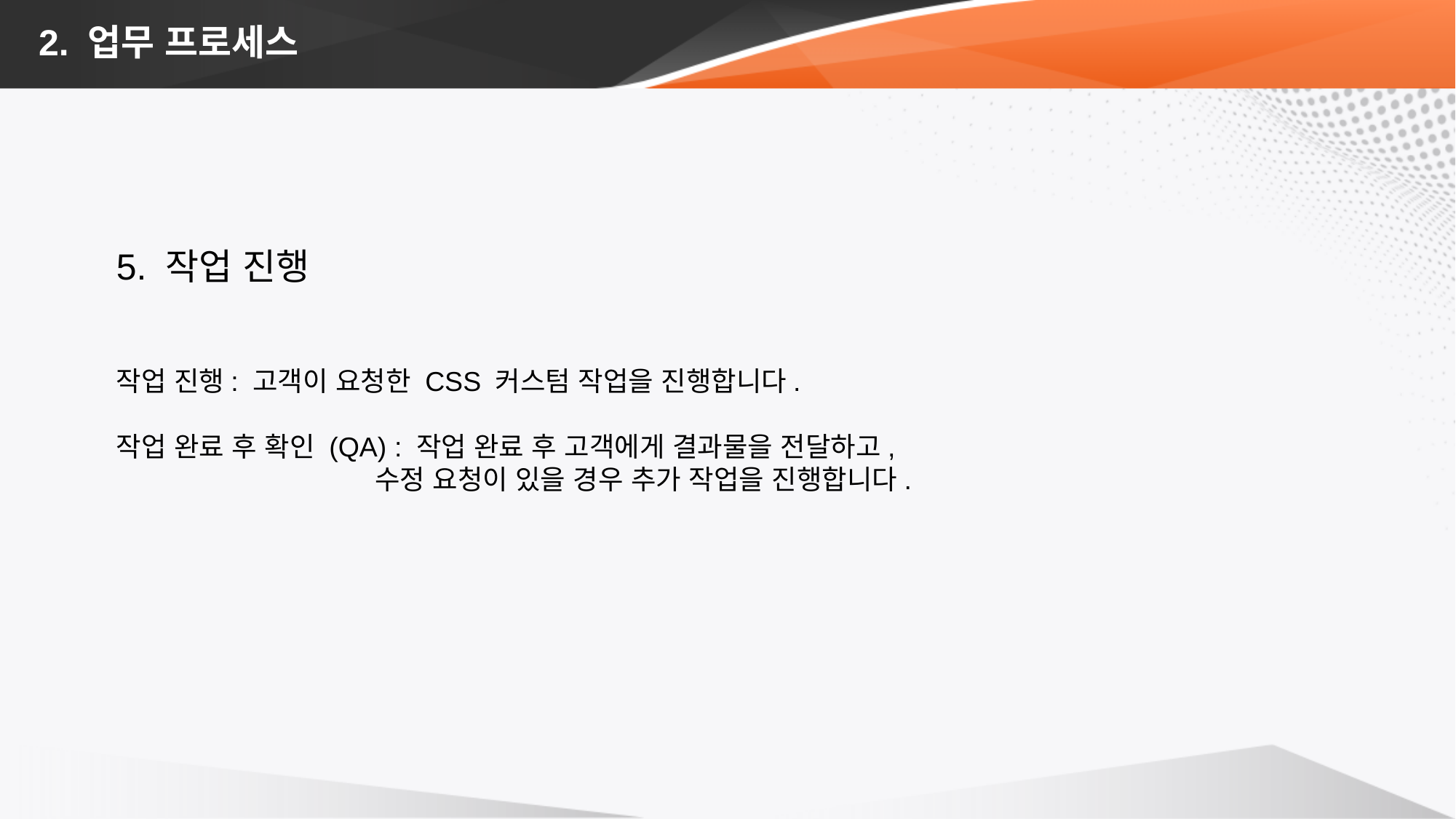

# 2. 업무 프로세스
5. 작업 진행

작업 진행: 고객이 요청한 CSS 커스텀 작업을 진행합니다.

작업 완료 후 확인 (QA) : 작업 완료 후 고객에게 결과물을 전달하고,
                                 수정 요청이 있을 경우 추가 작업을 진행합니다.